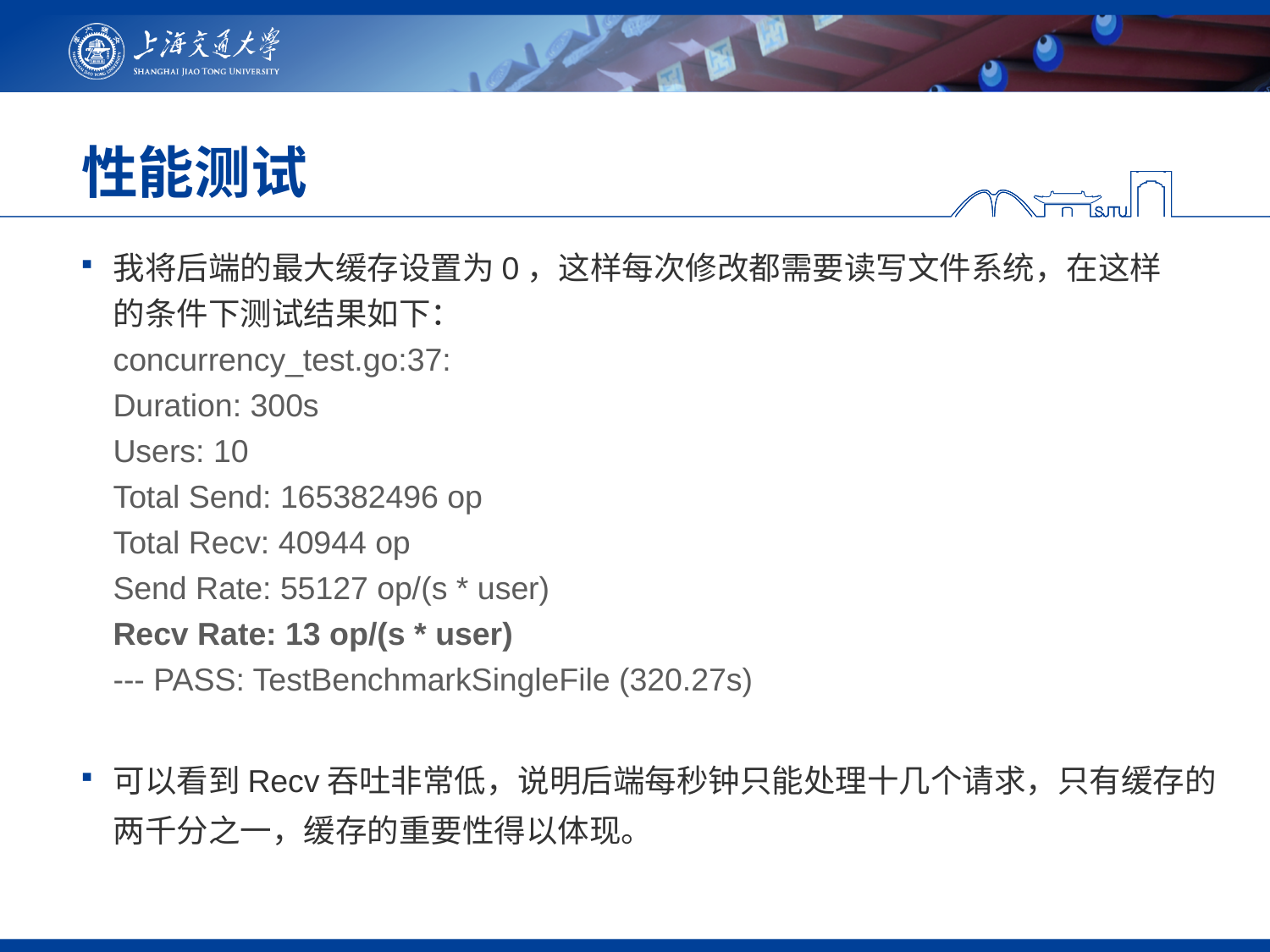

# 性能测试
我将后端的最大缓存设置为0，这样每次修改都需要读写文件系统，在这样
的条件下测试结果如下：
concurrency_test.go:37:
Duration: 300s
Users: 10
Total Send: 165382496 op
Total Recv: 40944 op
Send Rate: 55127 op/(s * user)
Recv Rate: 13 op/(s * user)
--- PASS: TestBenchmarkSingleFile (320.27s)
可以看到Recv吞吐非常低，说明后端每秒钟只能处理十几个请求，只有缓存的两千分之一，缓存的重要性得以体现。